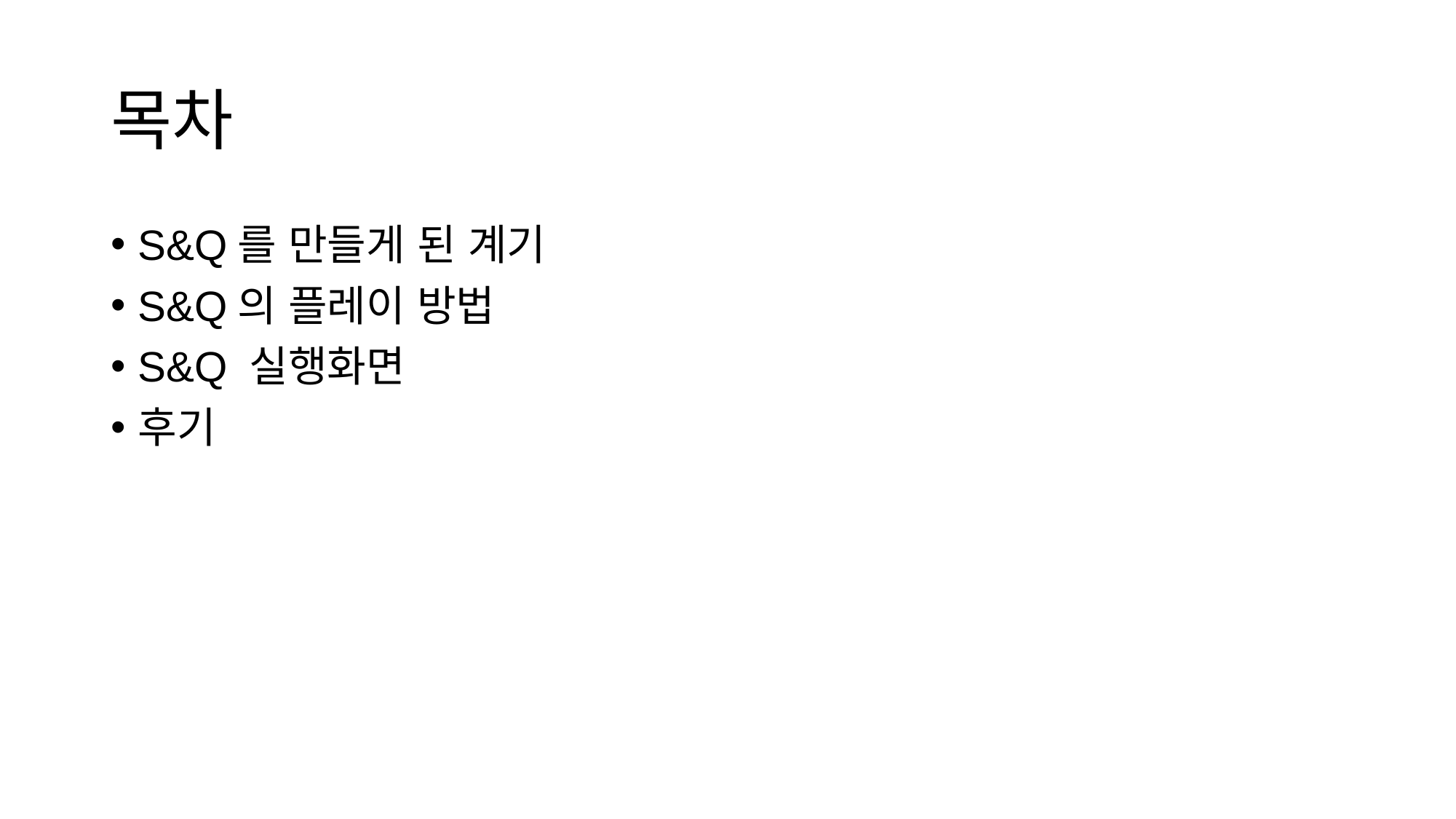

# 목차
S&Q를 만들게 된 계기
S&Q의 플레이 방법
S&Q 실행화면
후기